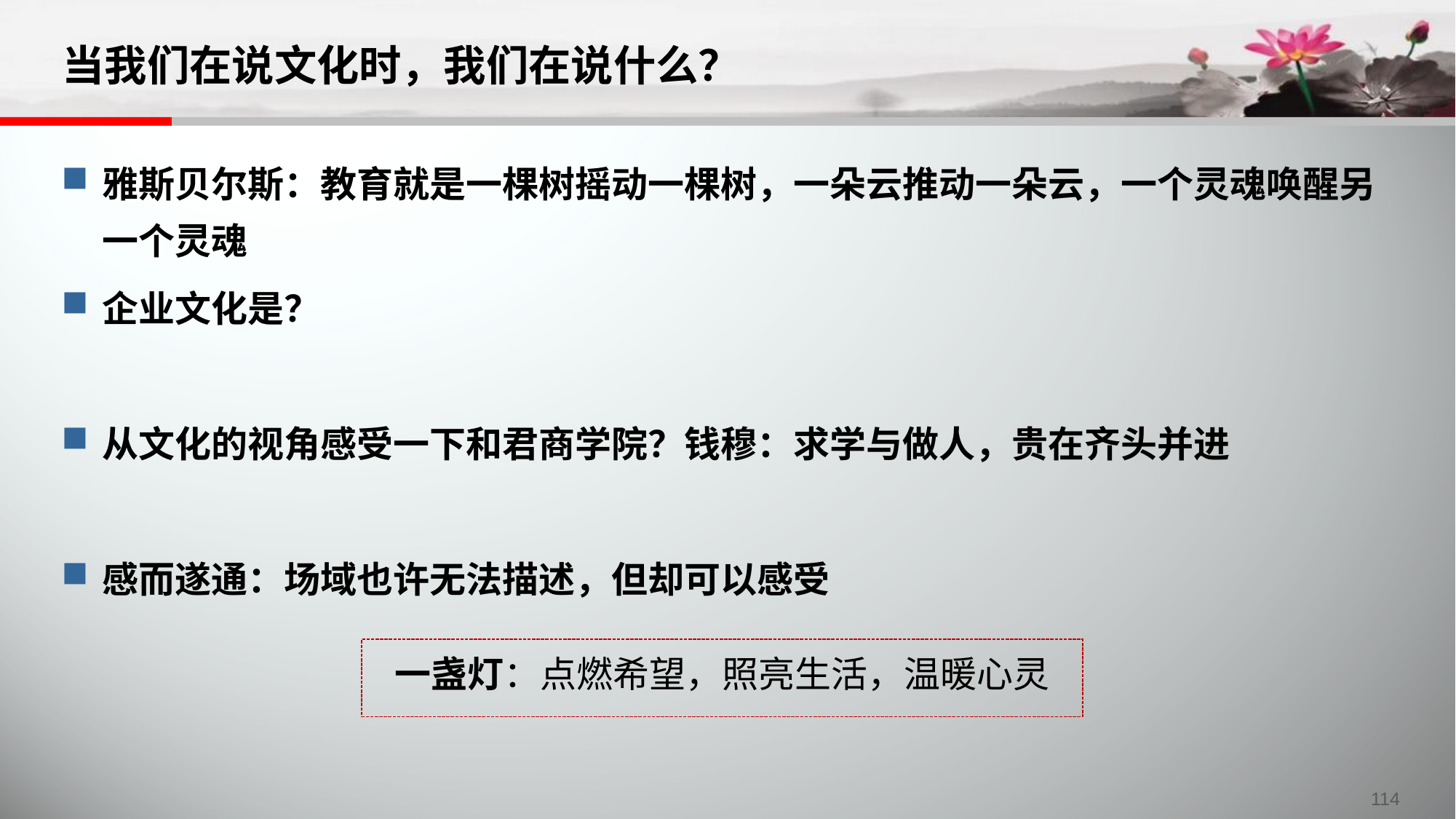

# 当我们在说文化时，我们在说什么？
雅斯贝尔斯：教育就是一棵树摇动一棵树，一朵云推动一朵云，一个灵魂唤醒另一个灵魂
企业文化是？

从文化的视角感受一下和君商学院？钱穆：求学与做人，贵在齐头并进

感而遂通：场域也许无法描述，但却可以感受

一盏灯：点燃希望，照亮生活，温暖心灵
114